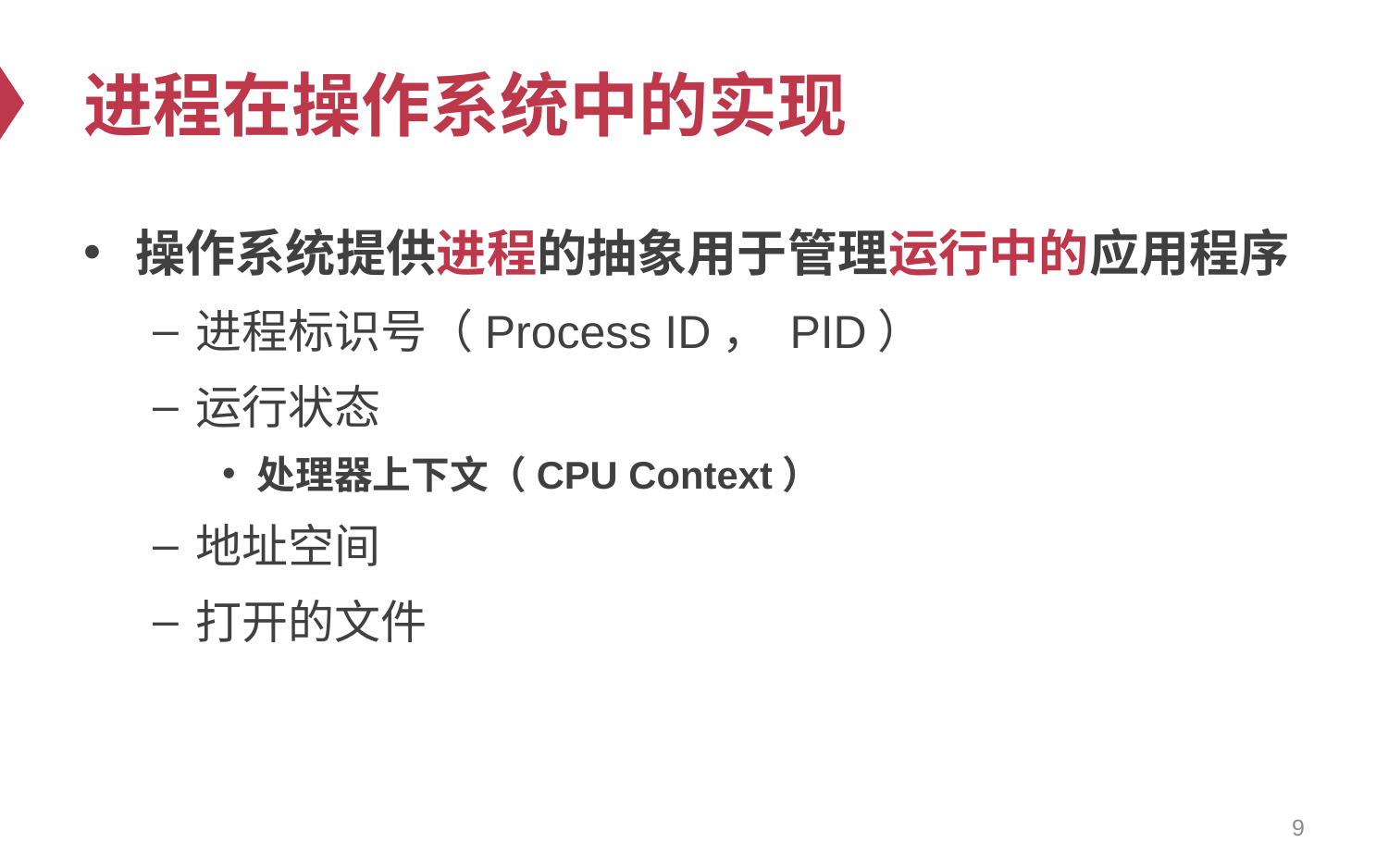

# 进程在操作系统中的实现
操作系统提供进程的抽象用于管理运行中的应用程序
进程标识号（Process ID， PID）
运行状态
处理器上下文（CPU Context）
地址空间
打开的文件
9